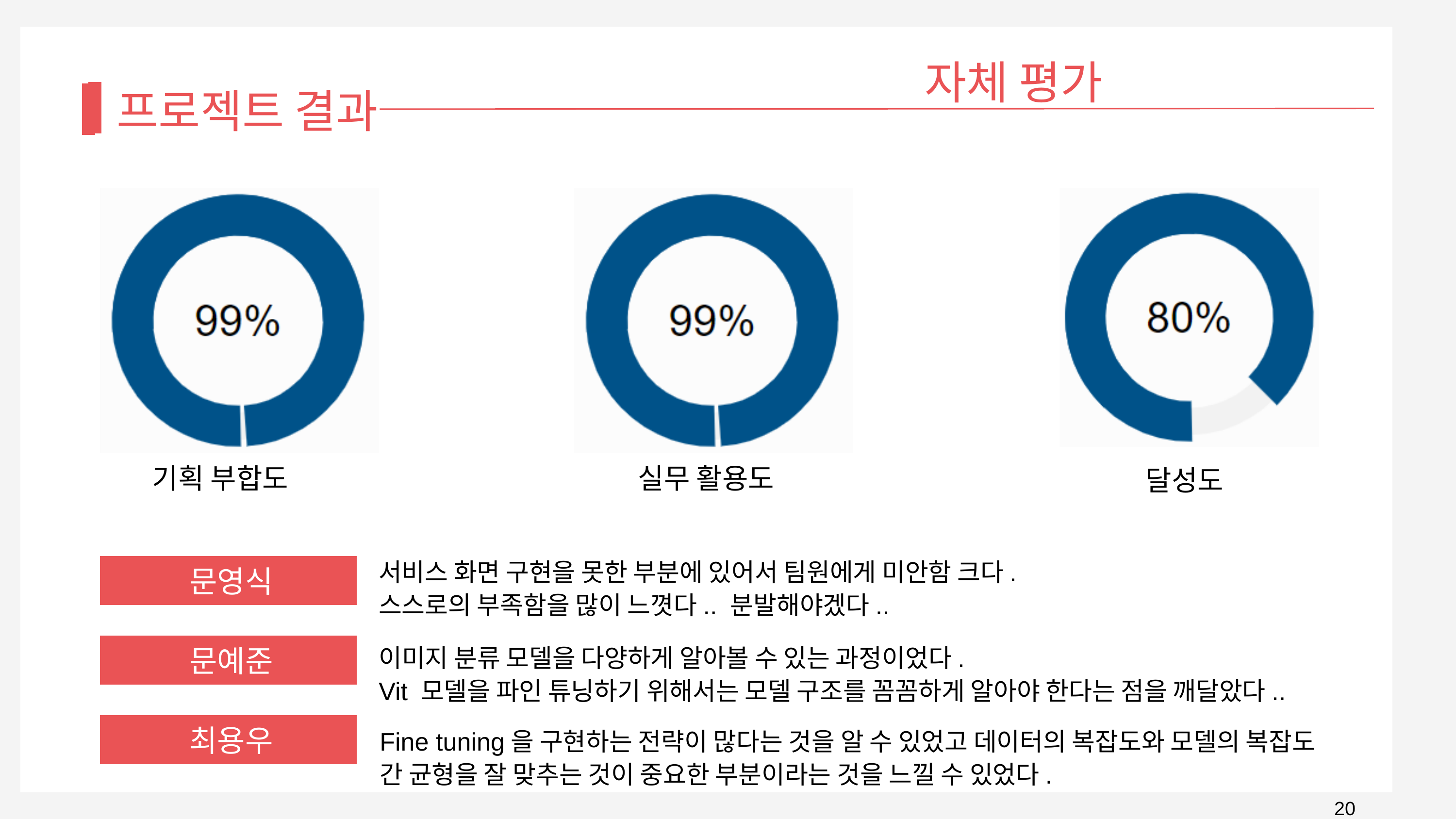

자체 평가
프로젝트 결과

기획 부합도
실무 활용도
달성도
서비스 화면 구현을 못한 부분에 있어서 팀원에게 미안함 크다.
스스로의 부족함을 많이 느꼇다.. 분발해야겠다..

문영식

문예준
이미지 분류 모델을 다양하게 알아볼 수 있는 과정이었다.
Vit 모델을 파인 튜닝하기 위해서는 모델 구조를 꼼꼼하게 알아야 한다는 점을 깨달았다..

최용우
Fine tuning을 구현하는 전략이 많다는 것을 알 수 있었고 데이터의 복잡도와 모델의 복잡도 간 균형을 잘 맞추는 것이 중요한 부분이라는 것을 느낄 수 있었다.
20